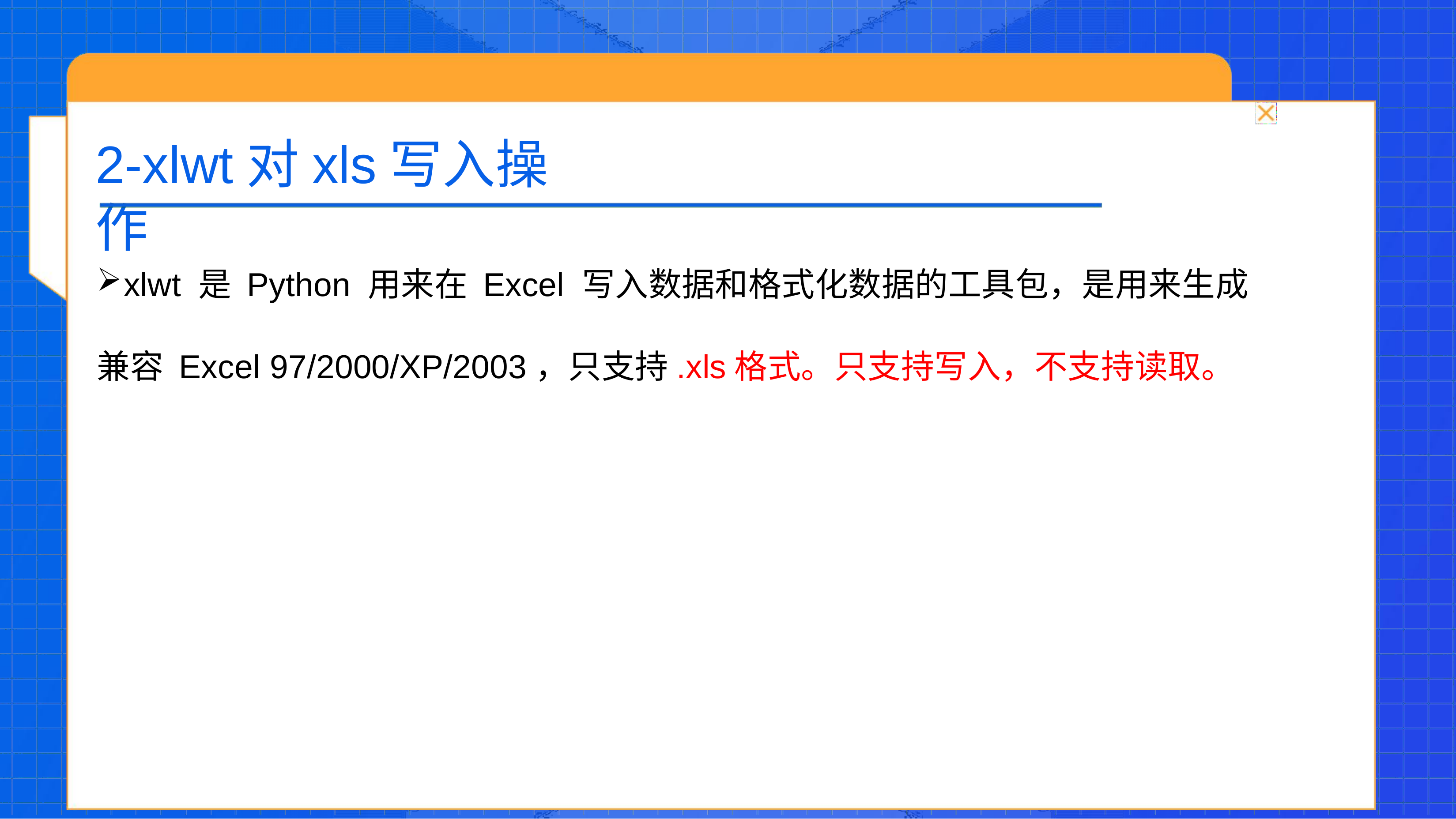

# 2-xlwt对xls写入操作

xlwt 是 Python 用来在 Excel 写入数据和格式化数据的工具包，是用来生成

兼容 Excel 97/2000/XP/2003，只支持.xls格式。只支持写入，不支持读取。